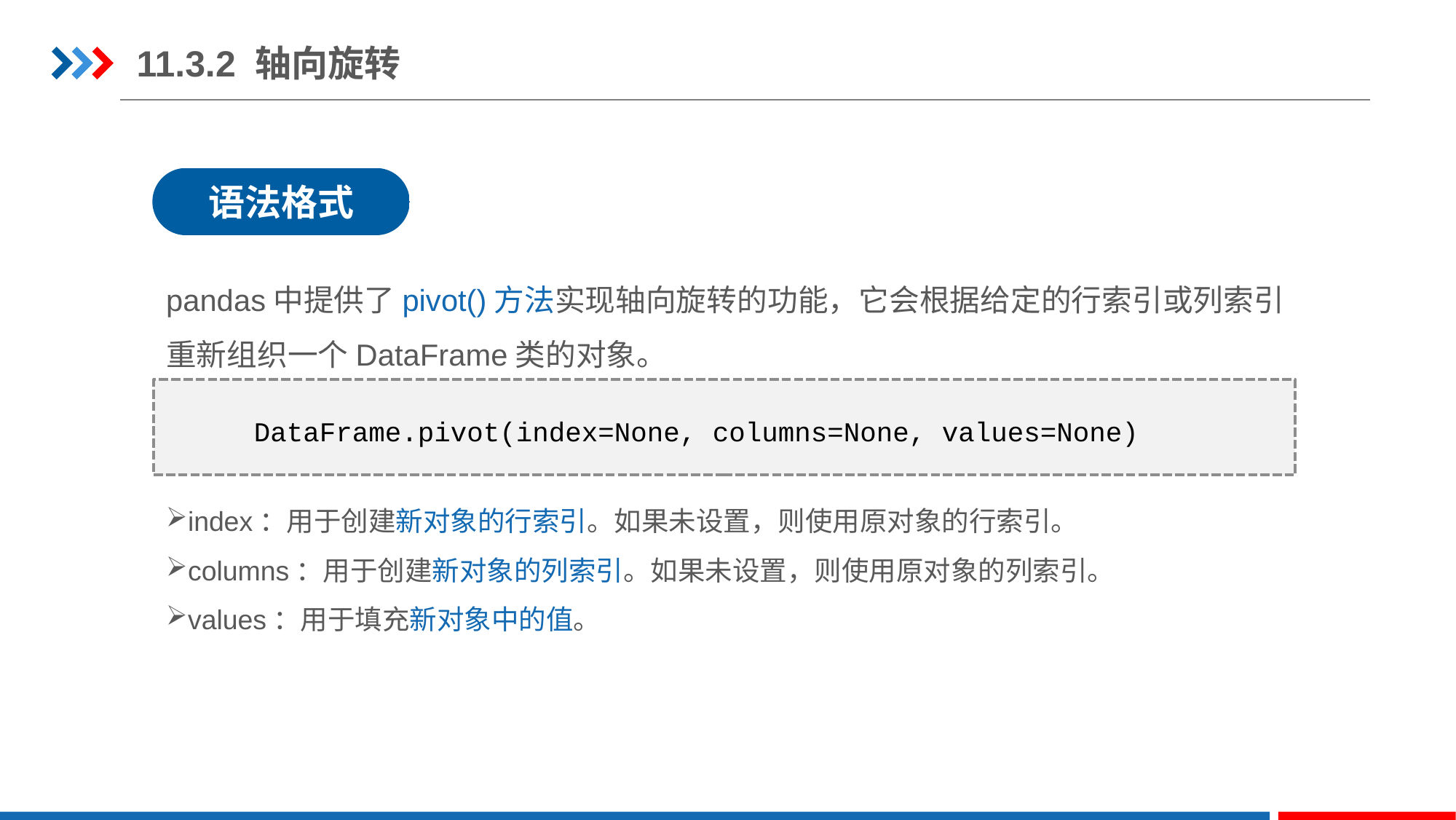

11.3.2 轴向旋转
语法格式
pandas中提供了pivot()方法实现轴向旋转的功能，它会根据给定的行索引或列索引重新组织一个DataFrame类的对象。

DataFrame.pivot(index=None, columns=None, values=None)
index：用于创建新对象的行索引。如果未设置，则使用原对象的行索引。
columns：用于创建新对象的列索引。如果未设置，则使用原对象的列索引。
values：用于填充新对象中的值。